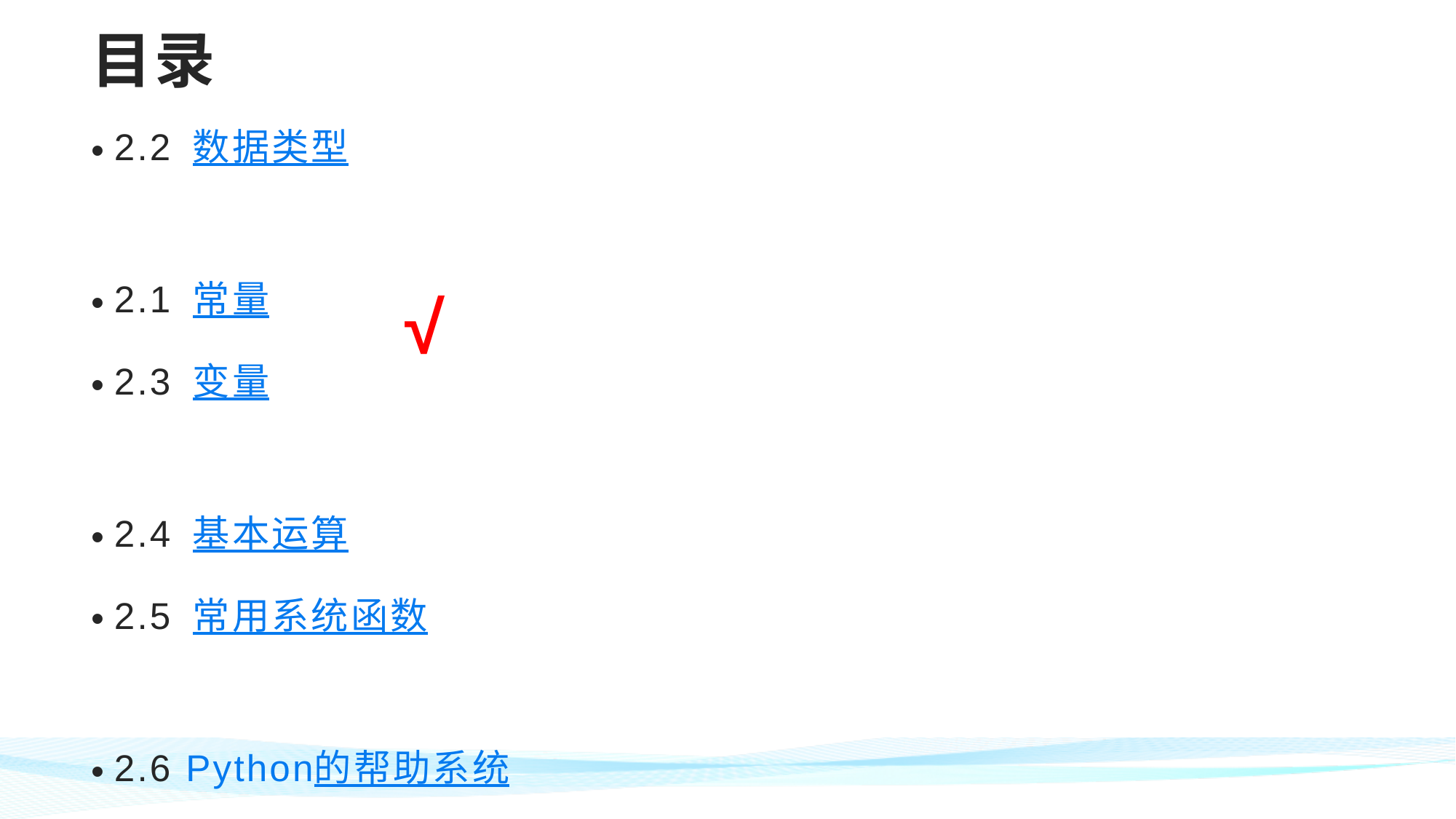

# 目录
2.2 数据类型

2.1 常量
2.3 变量

2.4 基本运算
2.5 常用系统函数

2.6 Python的帮助系统

√